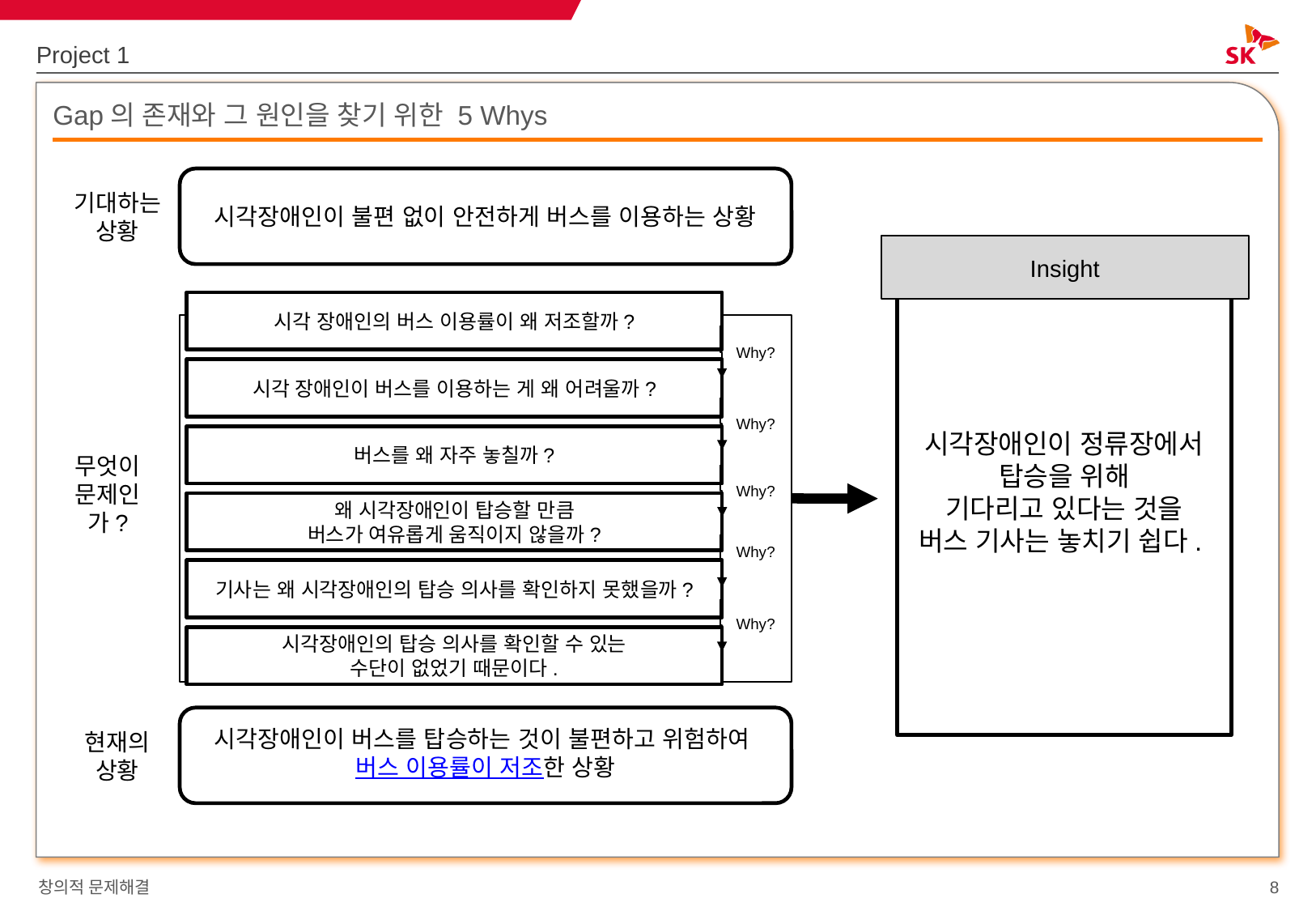

Project 1
# Gap의 존재와 그 원인을 찾기 위한 5 Whys
기대하는 상황
시각장애인이 불편 없이 안전하게 버스를 이용하는 상황
Insight
< 해결 방안 >

시각장애인이 정류장에서
탑승을 위해
기다리고 있다는 것을
버스 기사는 놓치기 쉽다.
시각 장애인의 버스 이용률이 왜 저조할까?

Why?
시각 장애인이 버스를 이용하는 게 왜 어려울까?
무엇이 문제인가?
Why?
버스를 왜 자주 놓칠까?
Why?
왜 시각장애인이 탑승할 만큼
버스가 여유롭게 움직이지 않을까?
Why?
기사는 왜 시각장애인의 탑승 의사를 확인하지 못했을까?
Why?
시각장애인의 탑승 의사를 확인할 수 있는
수단이 없었기 때문이다.
현재의
상황
시각장애인이 버스를 탑승하는 것이 불편하고 위험하여
버스 이용률이 저조한 상황